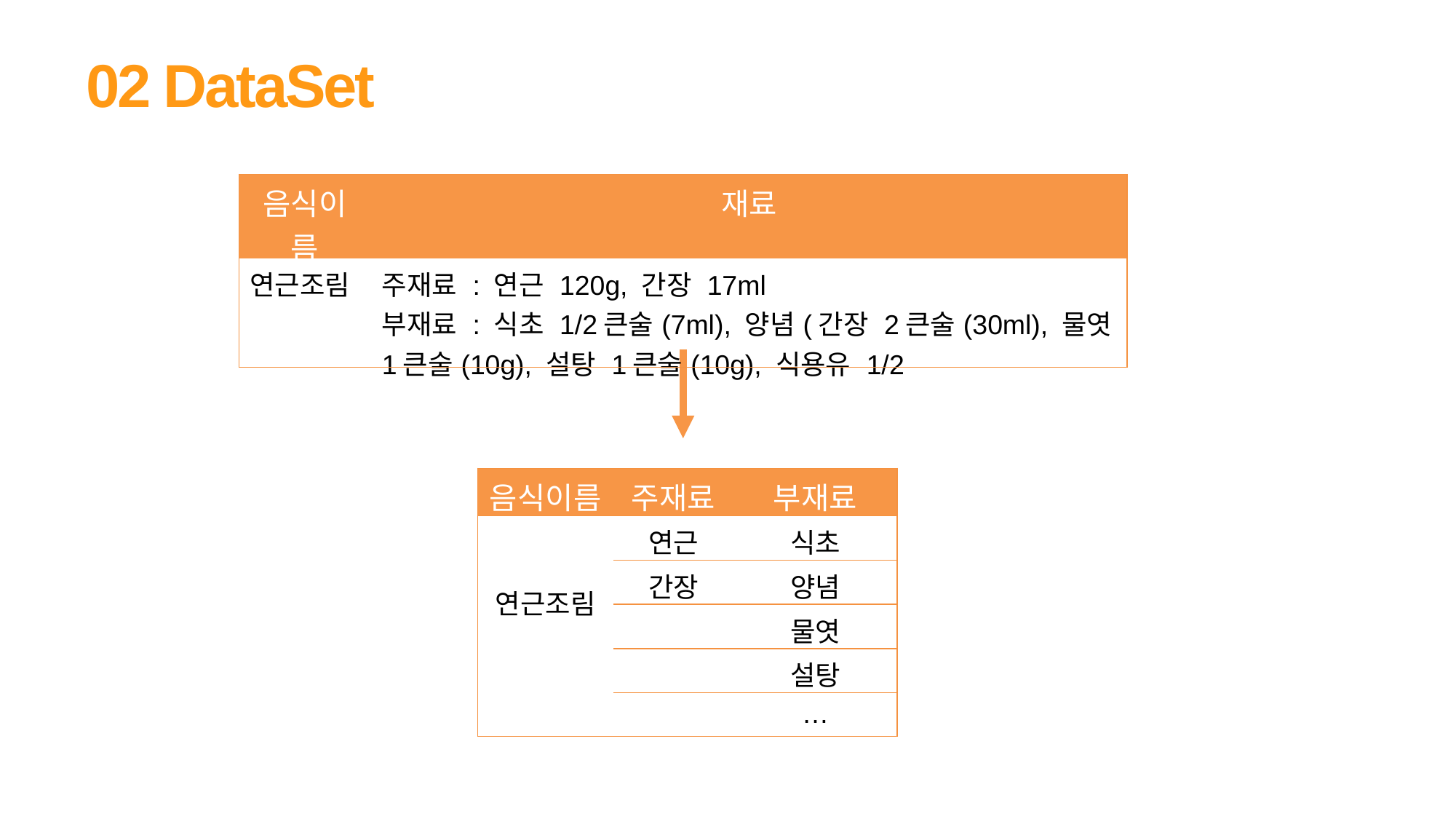

02 DataSet
| 음식이름 | 재료 |
| --- | --- |
| 연근조림 | 주재료 : 연근 120g, 간장 17ml 부재료 : 식초 1/2큰술(7ml), 양념(간장 2큰술(30ml), 물엿 1큰술(10g), 설탕 1큰술(10g), 식용유 1/2 |
| 음식이름 | 주재료 | 부재료 |
| --- | --- | --- |
| 연근조림 | 연근 | 식초 |
|  | 간장 | 양념 |
|  |  | 물엿 |
|  |  | 설탕 |
|  |  | … |